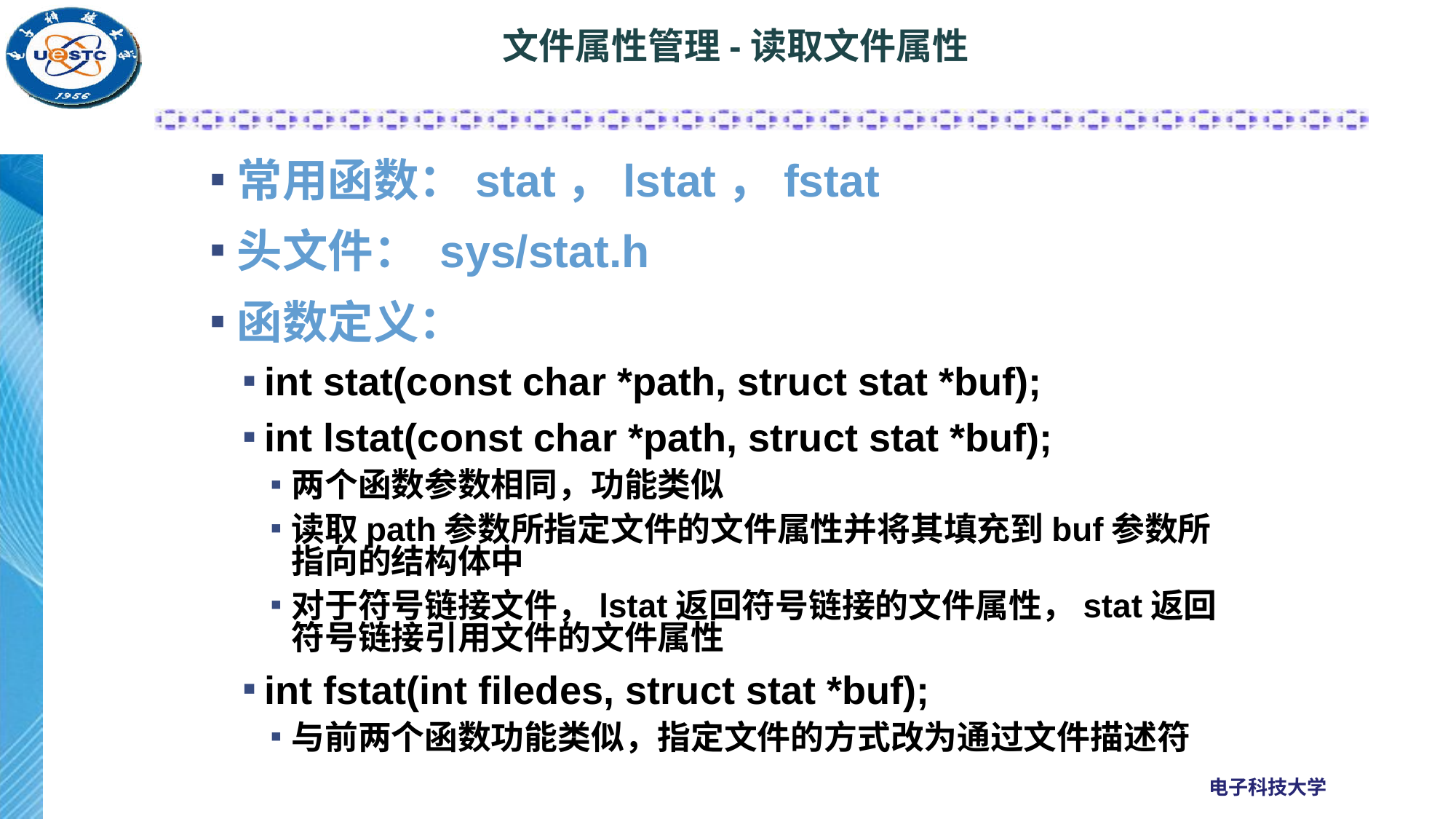

# 文件属性管理-读取文件属性
常用函数：stat，lstat，fstat
头文件： sys/stat.h
函数定义：
int stat(const char *path, struct stat *buf);
int lstat(const char *path, struct stat *buf);
两个函数参数相同，功能类似
读取path参数所指定文件的文件属性并将其填充到buf参数所指向的结构体中
对于符号链接文件，lstat返回符号链接的文件属性，stat返回符号链接引用文件的文件属性
int fstat(int filedes, struct stat *buf);
与前两个函数功能类似，指定文件的方式改为通过文件描述符